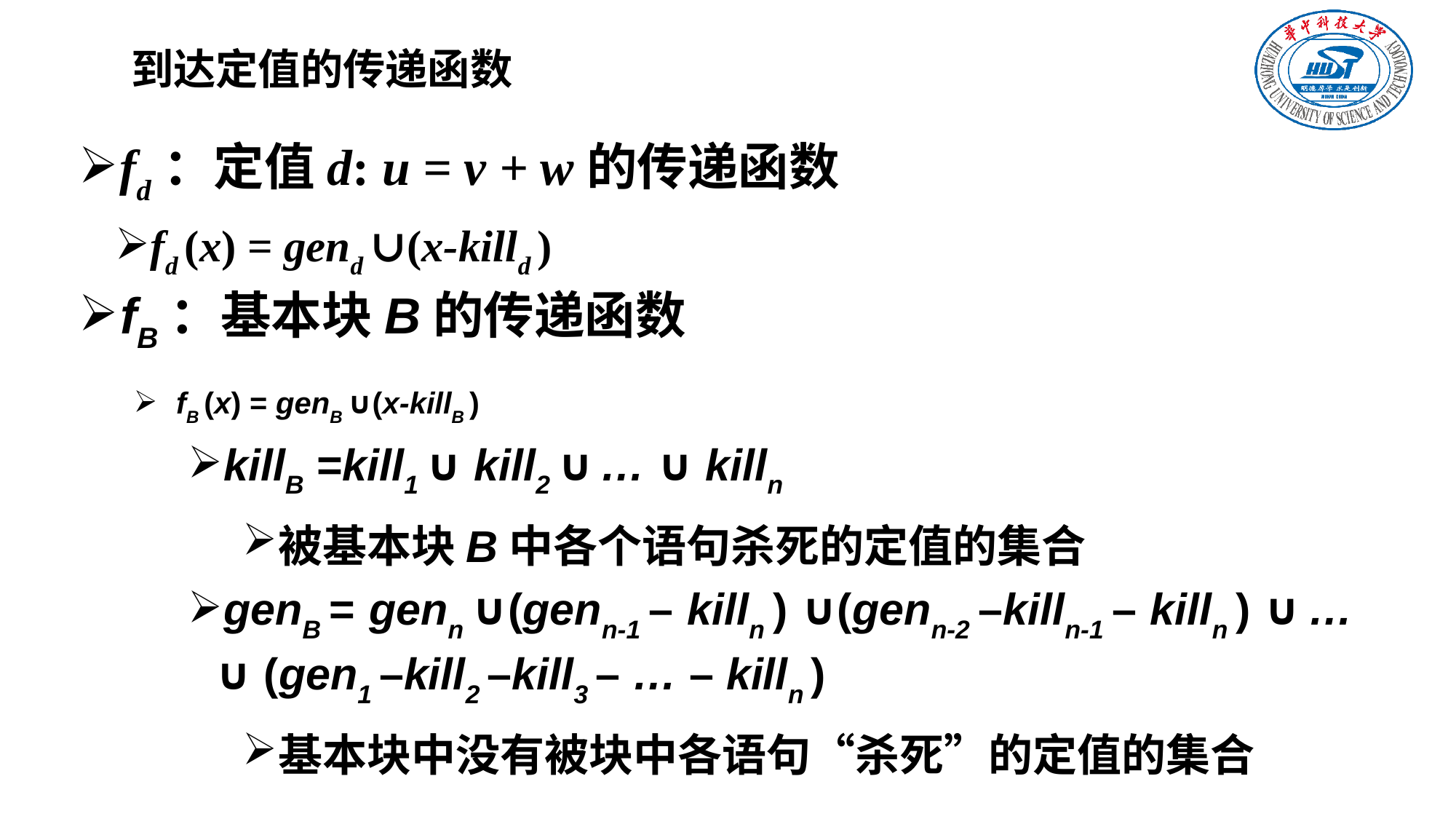

# 到达定值的传递函数
fd：定值d: u = v + w的传递函数
fd (x) = gend ∪(x-killd )
fB：基本块B的传递函数
fB (x) = genB ∪(x-killB )
killB =kill1 ∪ kill2 ∪ … ∪ killn
被基本块B中各个语句杀死的定值的集合
genB = genn ∪(genn-1 – killn ) ∪(genn-2 –killn-1 – killn ) ∪ … ∪ (gen1 –kill2 –kill3 – … – killn )
基本块中没有被块中各语句“杀死”的定值的集合